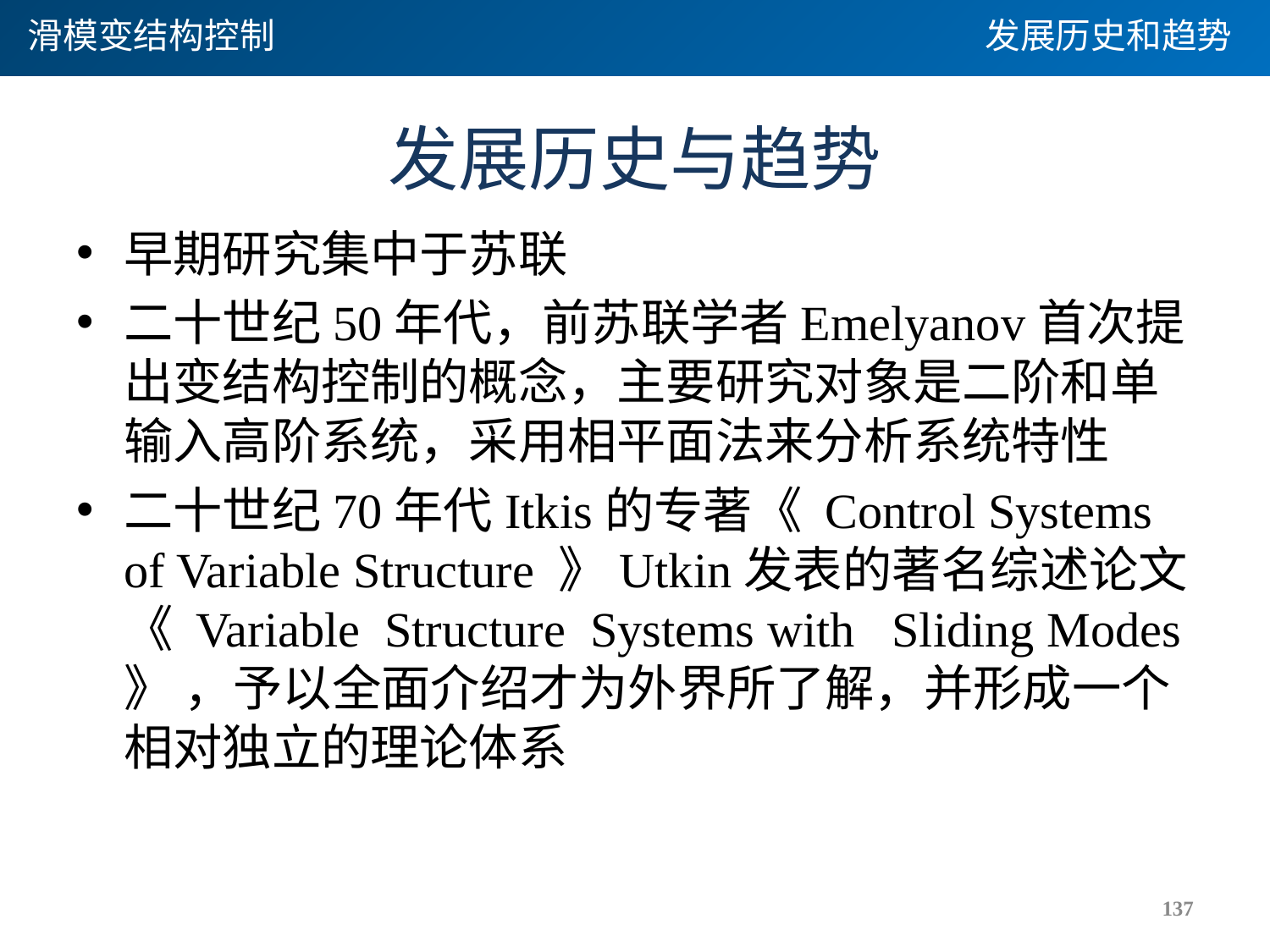

滑模变结构控制
发展历史和趋势
# 发展历史与趋势
早期研究集中于苏联
二十世纪50年代，前苏联学者Emelyanov首次提出变结构控制的概念，主要研究对象是二阶和单输入高阶系统，采用相平面法来分析系统特性
二十世纪70年代Itkis的专著《 Control Systems of Variable Structure 》Utkin发表的著名综述论文《 Variable  Structure  Systems with   Sliding Modes 》 ，予以全面介绍才为外界所了解，并形成一个相对独立的理论体系
137